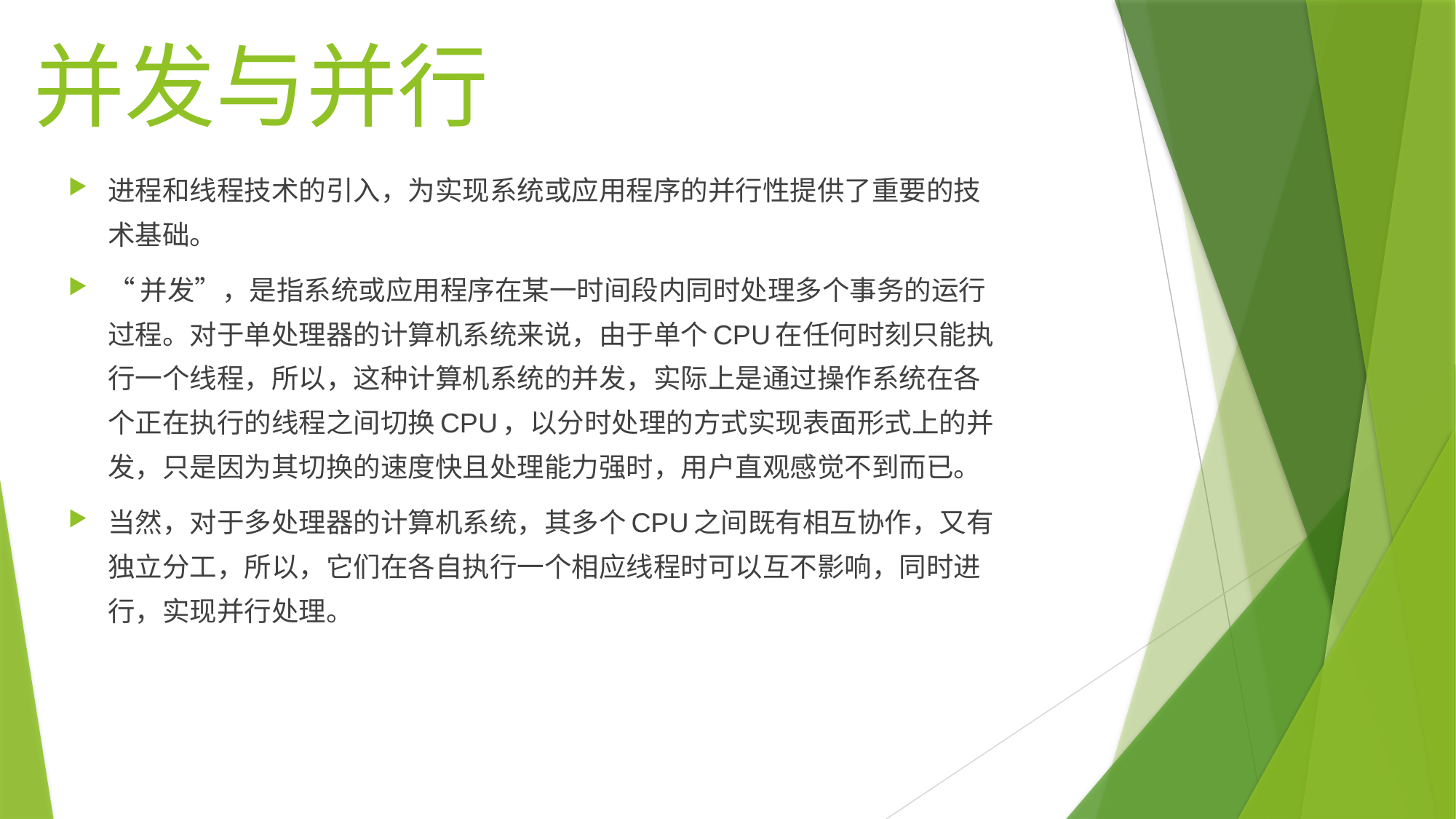

# 并发与并行
进程和线程技术的引入，为实现系统或应用程序的并行性提供了重要的技术基础。
“并发”，是指系统或应用程序在某一时间段内同时处理多个事务的运行过程。对于单处理器的计算机系统来说，由于单个CPU在任何时刻只能执行一个线程，所以，这种计算机系统的并发，实际上是通过操作系统在各个正在执行的线程之间切换CPU，以分时处理的方式实现表面形式上的并发，只是因为其切换的速度快且处理能力强时，用户直观感觉不到而已。
当然，对于多处理器的计算机系统，其多个CPU之间既有相互协作，又有独立分工，所以，它们在各自执行一个相应线程时可以互不影响，同时进行，实现并行处理。